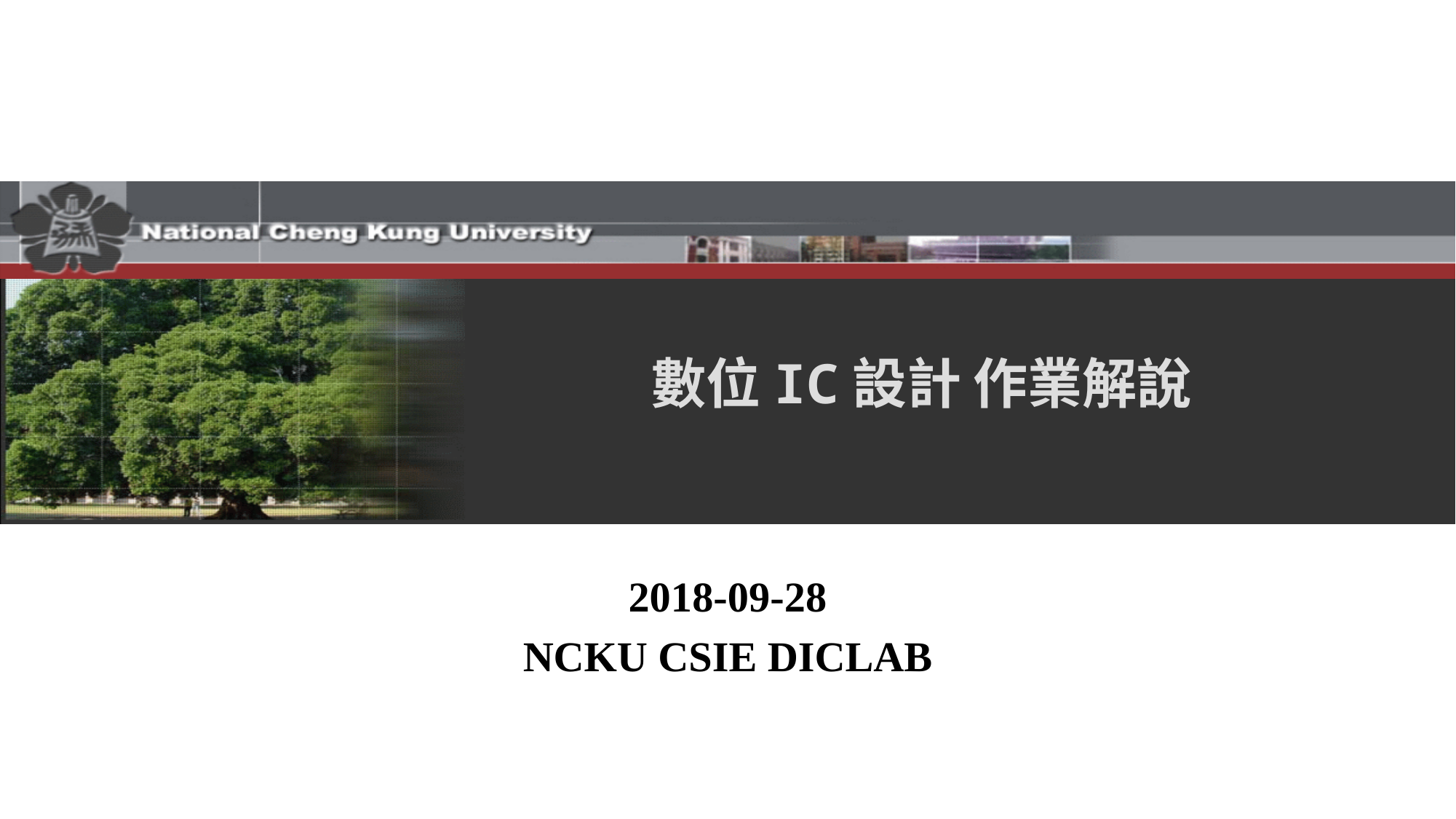

# 數位IC設計 作業解說
2018-09-28
NCKU CSIE DICLAB